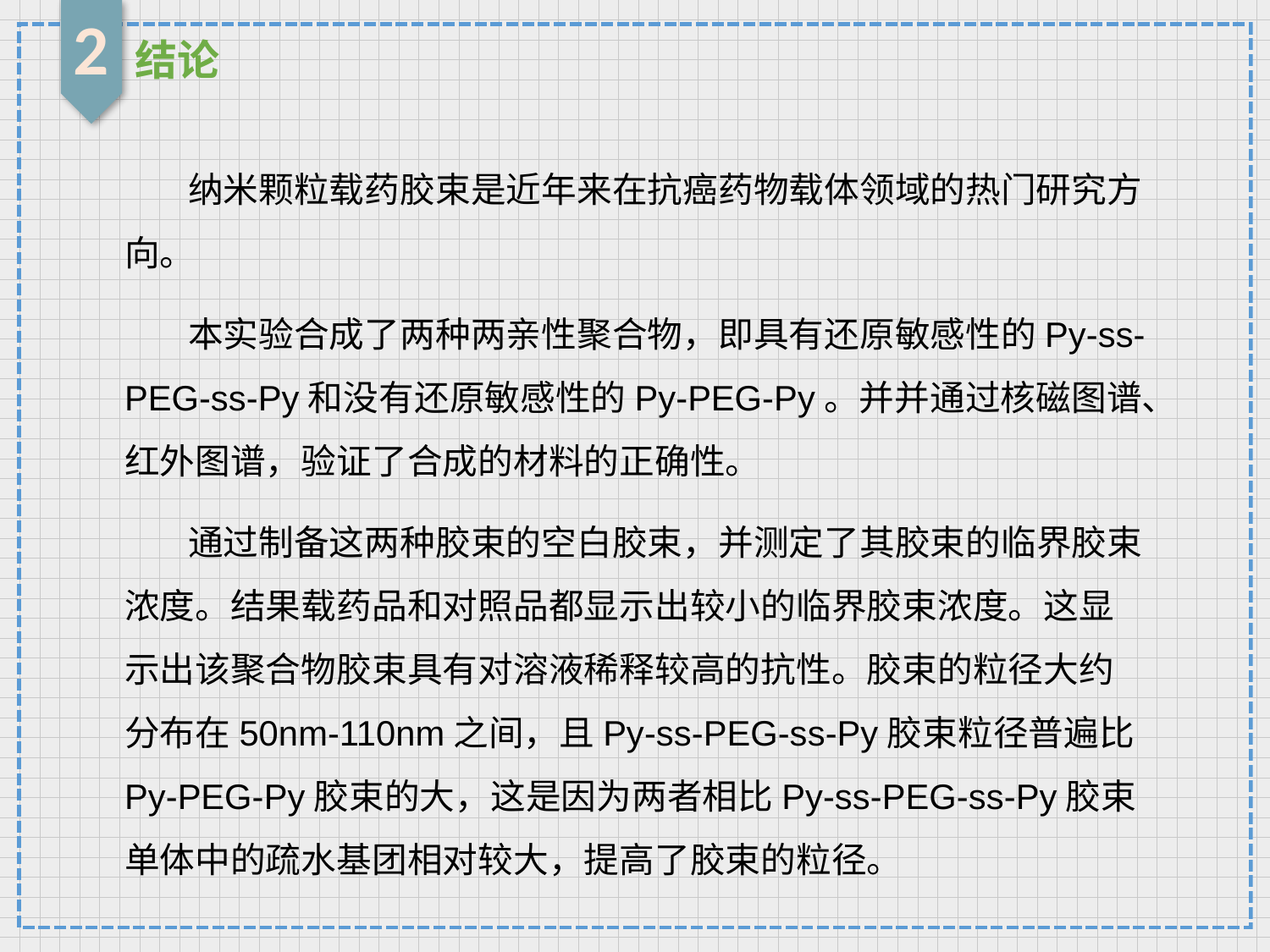

2
结论
纳米颗粒载药胶束是近年来在抗癌药物载体领域的热门研究方向。
本实验合成了两种两亲性聚合物，即具有还原敏感性的Py-ss-PEG-ss-Py和没有还原敏感性的Py-PEG-Py。并并通过核磁图谱、红外图谱，验证了合成的材料的正确性。
通过制备这两种胶束的空白胶束，并测定了其胶束的临界胶束浓度。结果载药品和对照品都显示出较小的临界胶束浓度。这显示出该聚合物胶束具有对溶液稀释较高的抗性。胶束的粒径大约分布在50nm-110nm之间，且Py-ss-PEG-ss-Py胶束粒径普遍比Py-PEG-Py胶束的大，这是因为两者相比Py-ss-PEG-ss-Py胶束单体中的疏水基团相对较大，提高了胶束的粒径。